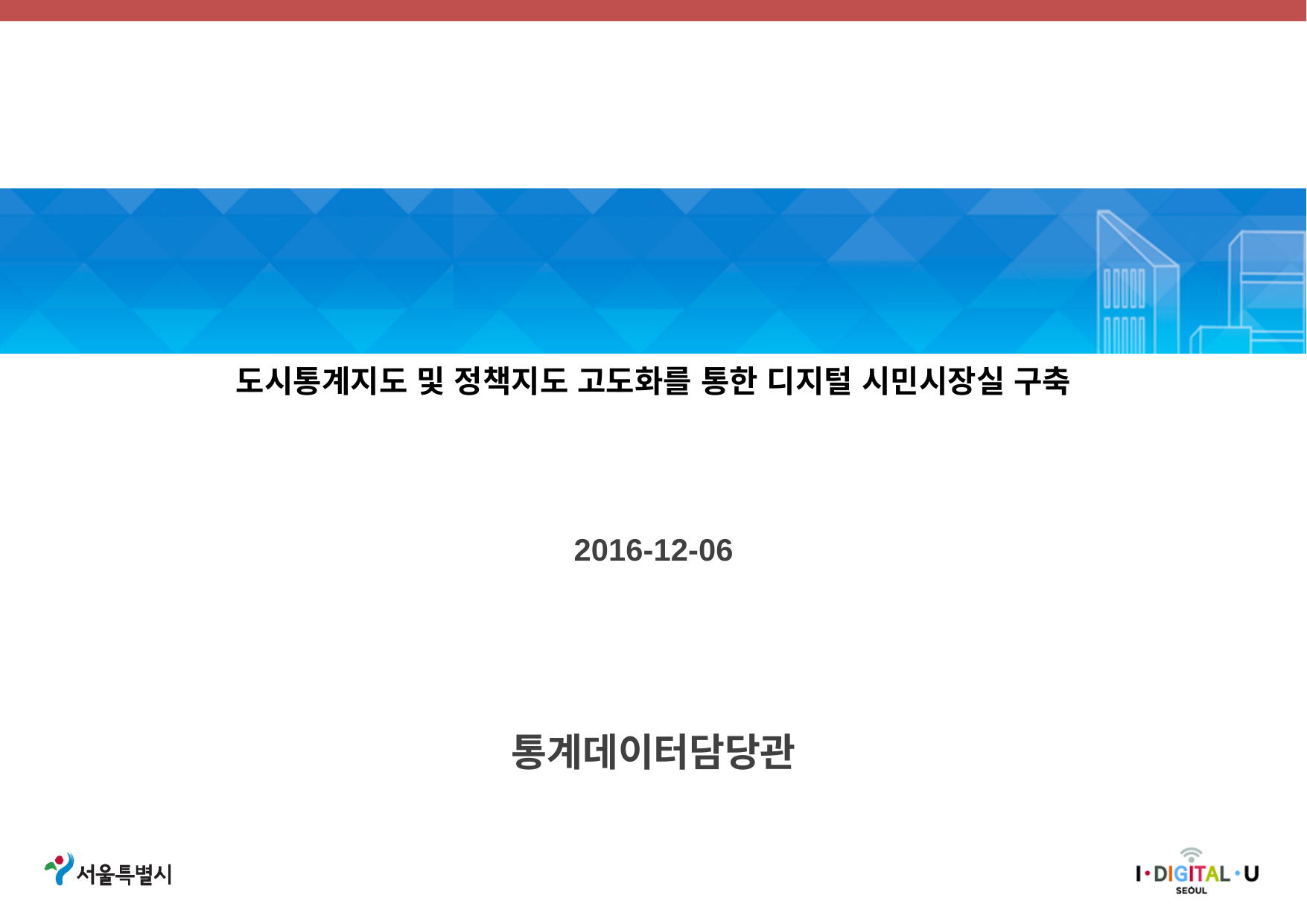

디자인 시안 검토(안)
도시통계지도 및 정책지도 고도화를 통한 디지털 시민시장실 구축
2016-12-06
통계데이터담당관